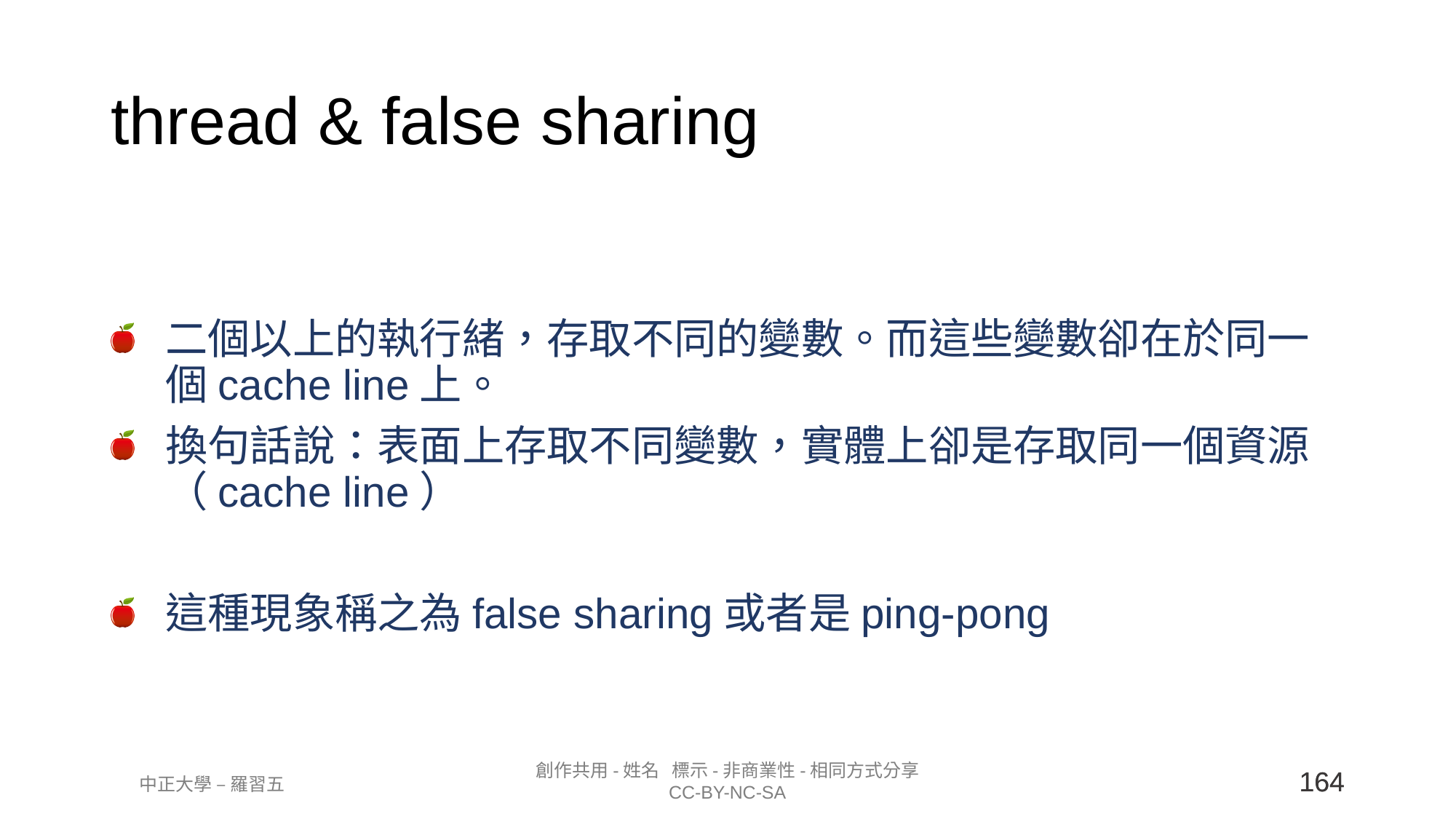

# thread & false sharing
二個以上的執行緒，存取不同的變數。而這些變數卻在於同一個cache line上。
換句話說：表面上存取不同變數，實體上卻是存取同一個資源（cache line）

這種現象稱之為false sharing或者是ping-pong